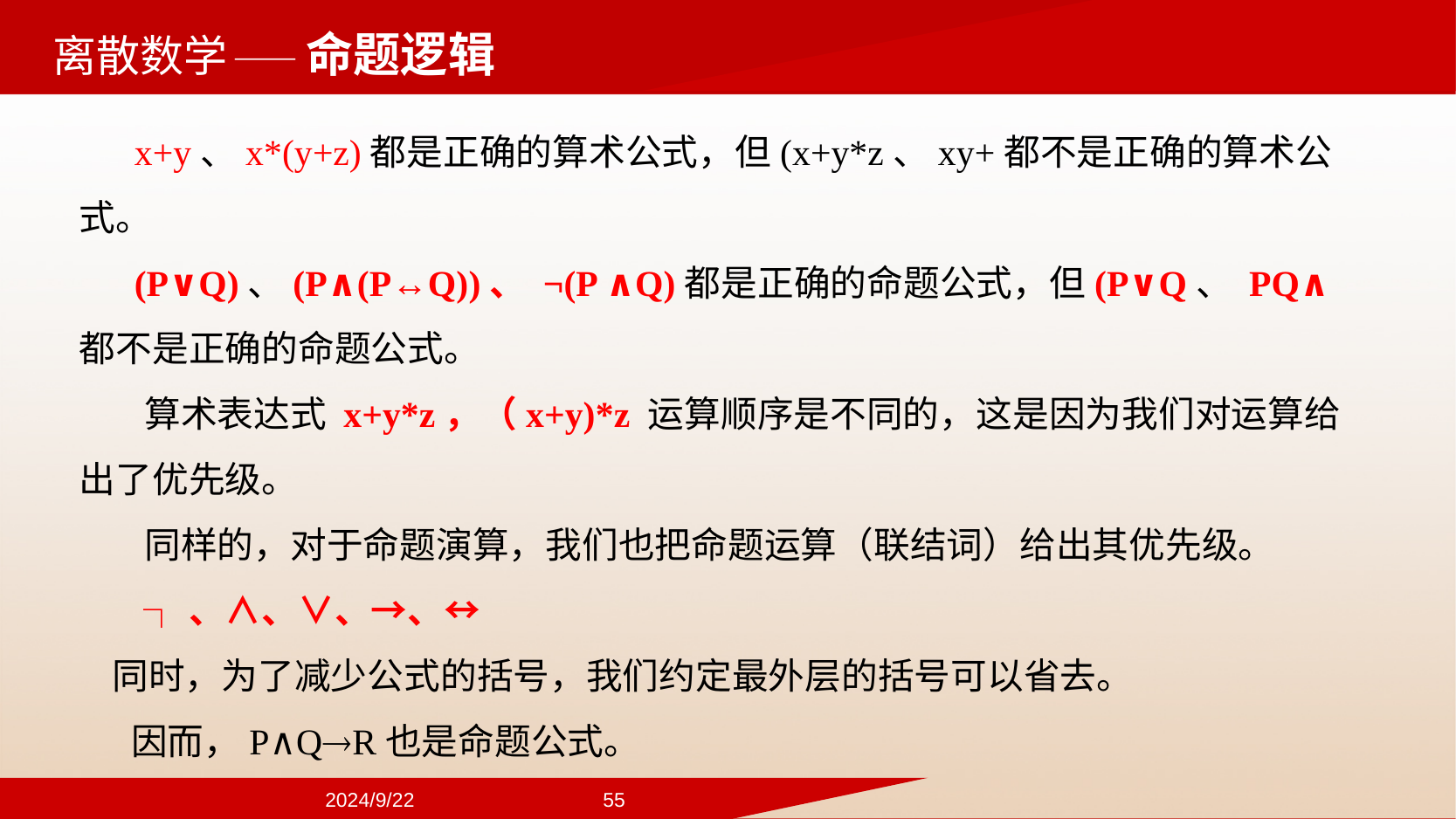

——命题逻辑
      x+y、x*(y+z)都是正确的算术公式，但(x+y*z、xy+都不是正确的算术公式。
      (P∨Q)、(P∧(P↔Q))、 ¬(P ∧Q)都是正确的命题公式，但(P∨Q、 PQ∧都不是正确的命题公式。
       算术表达式 x+y*z，（x+y)*z 运算顺序是不同的，这是因为我们对运算给出了优先级。
       同样的，对于命题演算，我们也把命题运算（联结词）给出其优先级。
┐、∧、∨、→、↔
   同时，为了减少公式的括号，我们约定最外层的括号可以省去。
因而，P∧Q→R也是命题公式。
2024/9/22
55